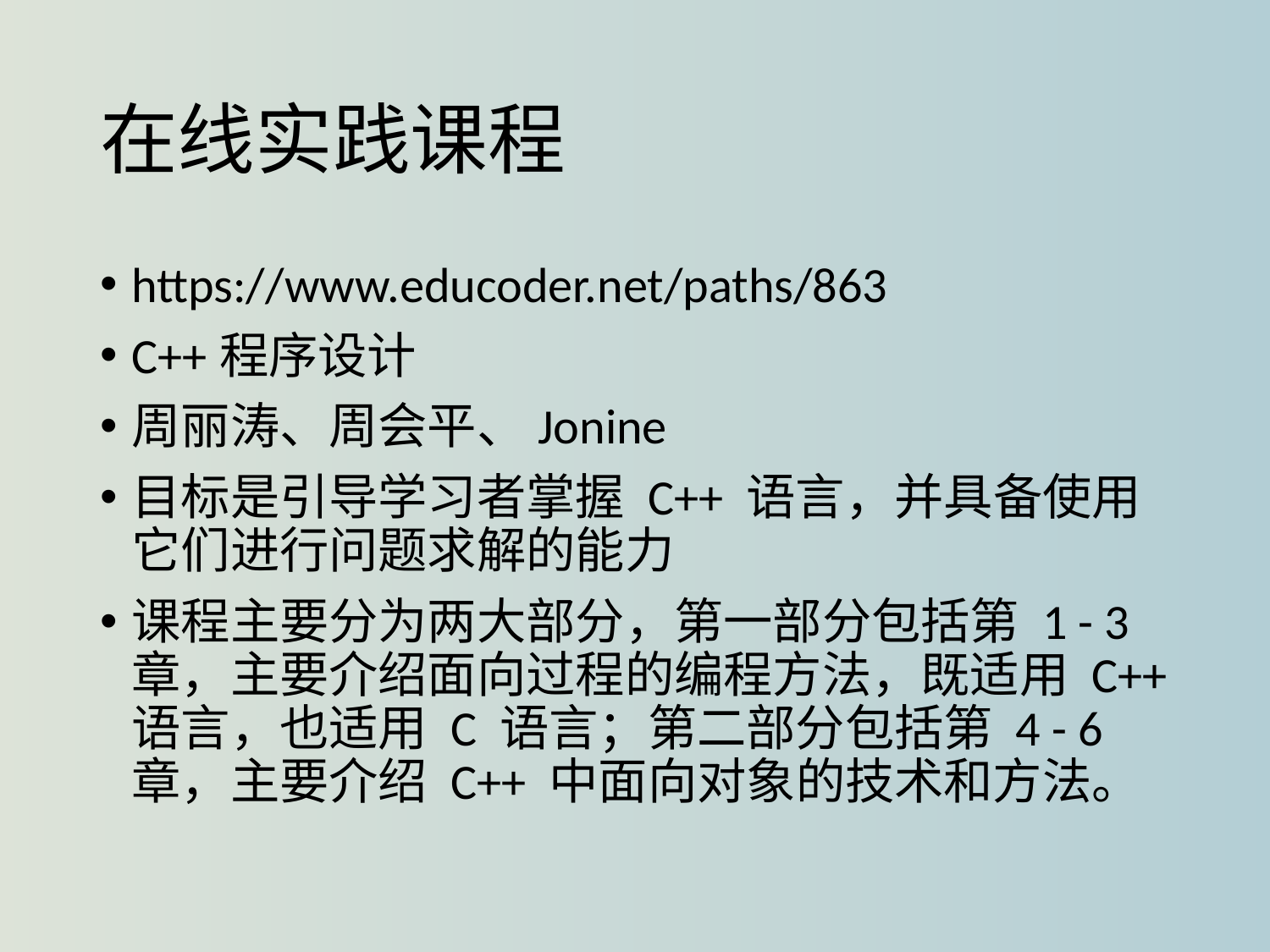

# 在线实践课程
https://www.educoder.net/paths/863
C++程序设计
周丽涛、周会平、Jonine
目标是引导学习者掌握 C++ 语言，并具备使用它们进行问题求解的能力
课程主要分为两大部分，第一部分包括第 1 - 3 章，主要介绍面向过程的编程方法，既适用 C++ 语言，也适用 C 语言；第二部分包括第 4 - 6 章，主要介绍 C++ 中面向对象的技术和方法。